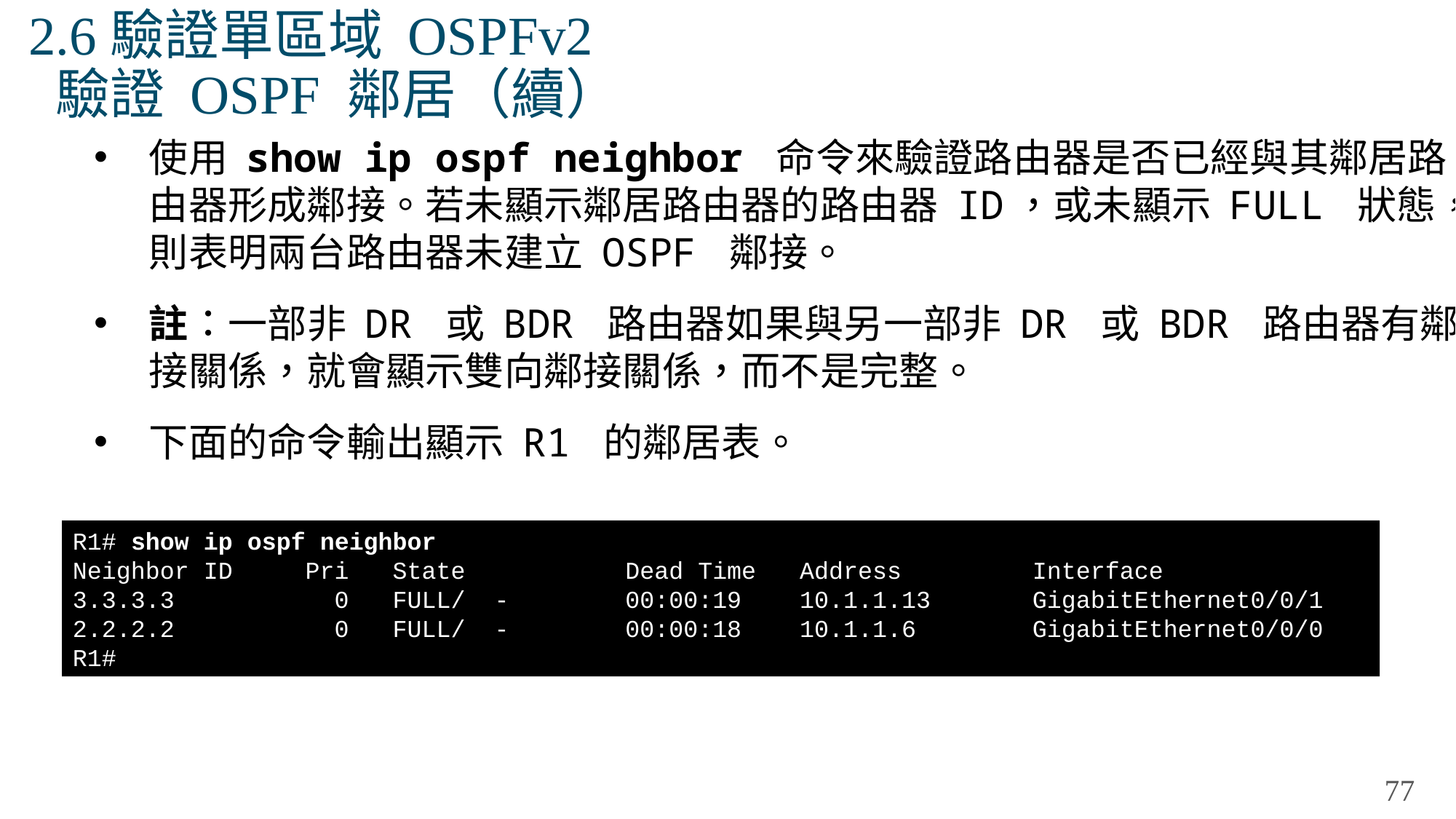

# 2.6驗證單區域 OSPFv2 驗證 OSPF 鄰居（續）
使用 show ip ospf neighbor 命令來驗證路由器是否已經與其鄰居路由器形成鄰接。若未顯示鄰居路由器的路由器 ID，或未顯示 FULL 狀態，則表明兩台路由器未建立 OSPF 鄰接。
註：一部非 DR 或 BDR 路由器如果與另一部非 DR 或 BDR 路由器有鄰接關係，就會顯示雙向鄰接關係，而不是完整。
下面的命令輸出顯示 R1 的鄰居表。

R1# show ip ospf neighbor
Neighbor ID     Pri   State           Dead Time   Address         Interface
3.3.3.3           0   FULL/  -        00:00:19    10.1.1.13       GigabitEthernet0/0/1
2.2.2.2           0   FULL/  -        00:00:18    10.1.1.6        GigabitEthernet0/0/0
R1#
77